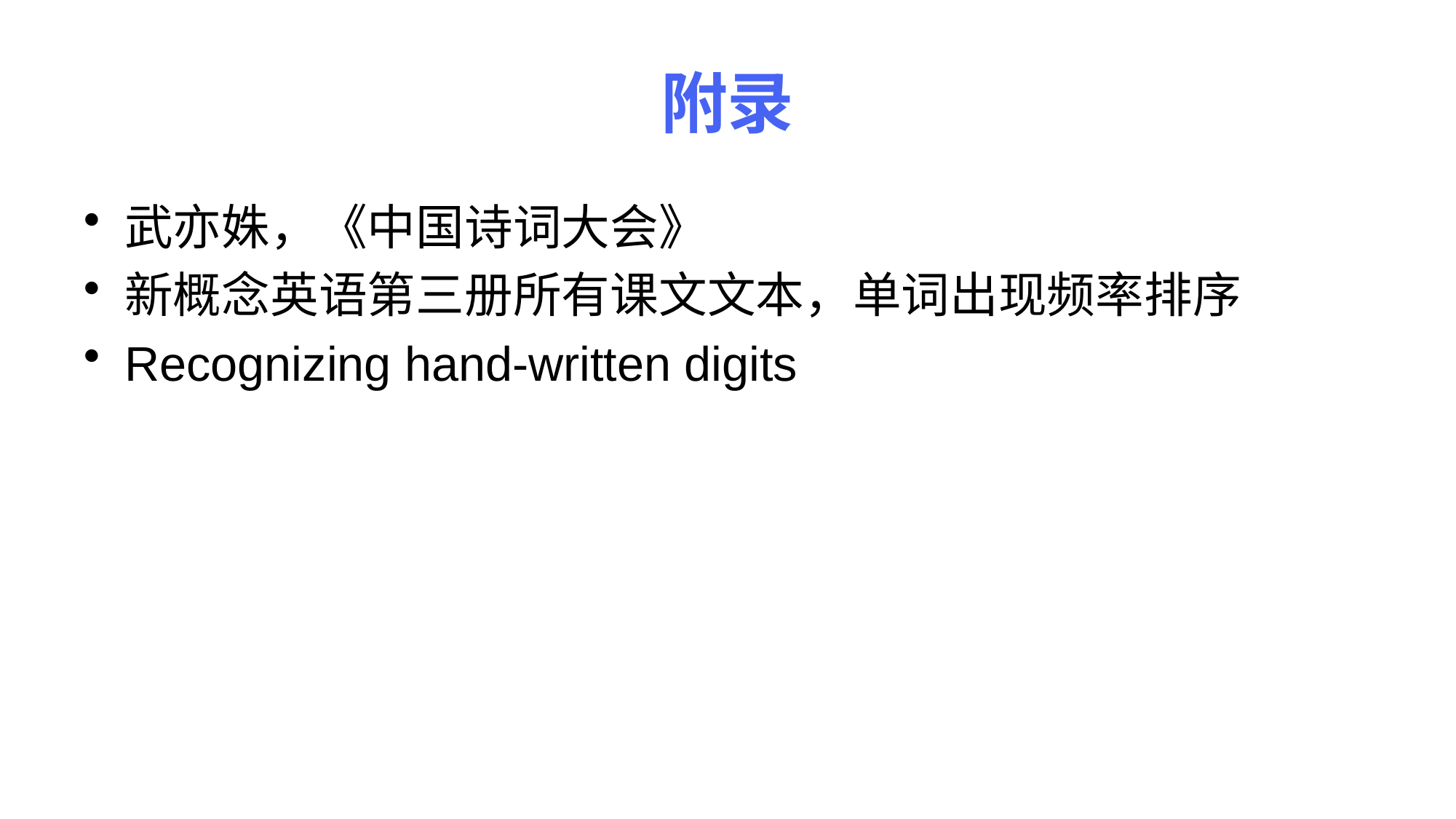

# 附录
武亦姝，《中国诗词大会》
新概念英语第三册所有课文文本，单词出现频率排序
Recognizing hand-written digits